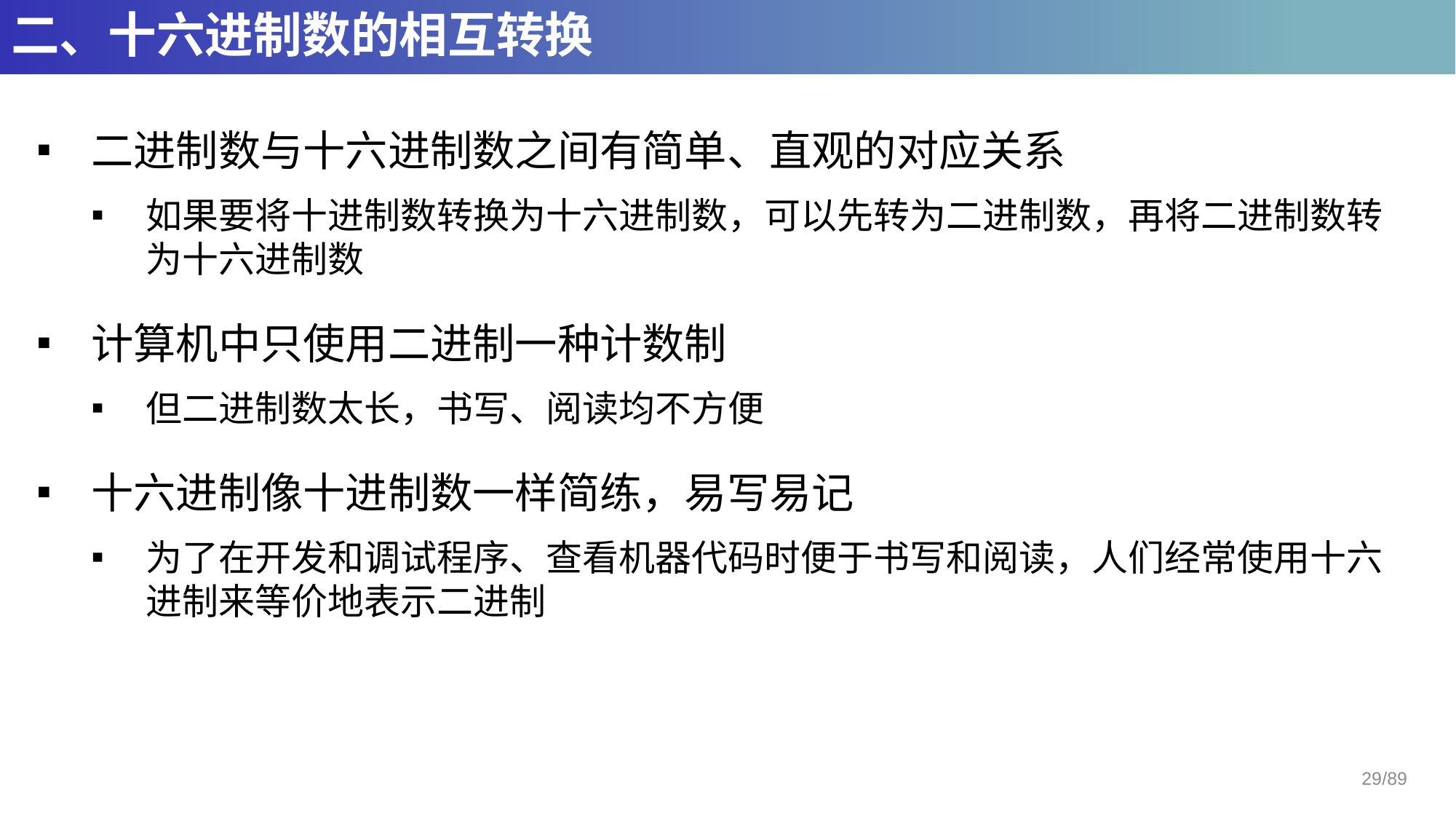

# 二、十六进制数的相互转换
二进制数与十六进制数之间有简单、直观的对应关系
如果要将十进制数转换为十六进制数，可以先转为二进制数，再将二进制数转为十六进制数
计算机中只使用二进制一种计数制
但二进制数太长，书写、阅读均不方便
十六进制像十进制数一样简练，易写易记
为了在开发和调试程序、查看机器代码时便于书写和阅读，人们经常使用十六进制来等价地表示二进制
29/89